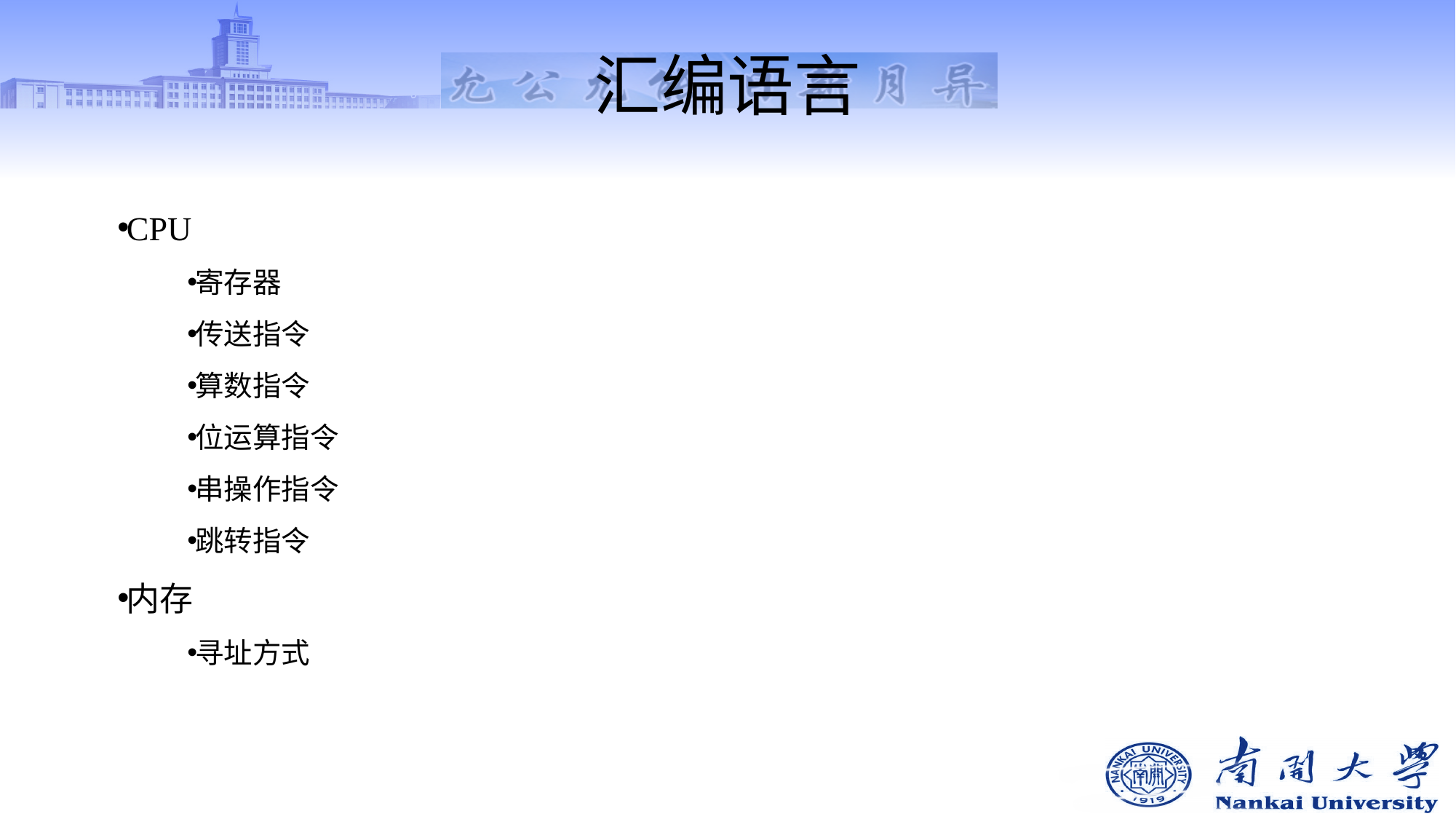

# 汇编语言
CPU
寄存器
传送指令
算数指令
位运算指令
串操作指令
跳转指令
内存
寻址方式